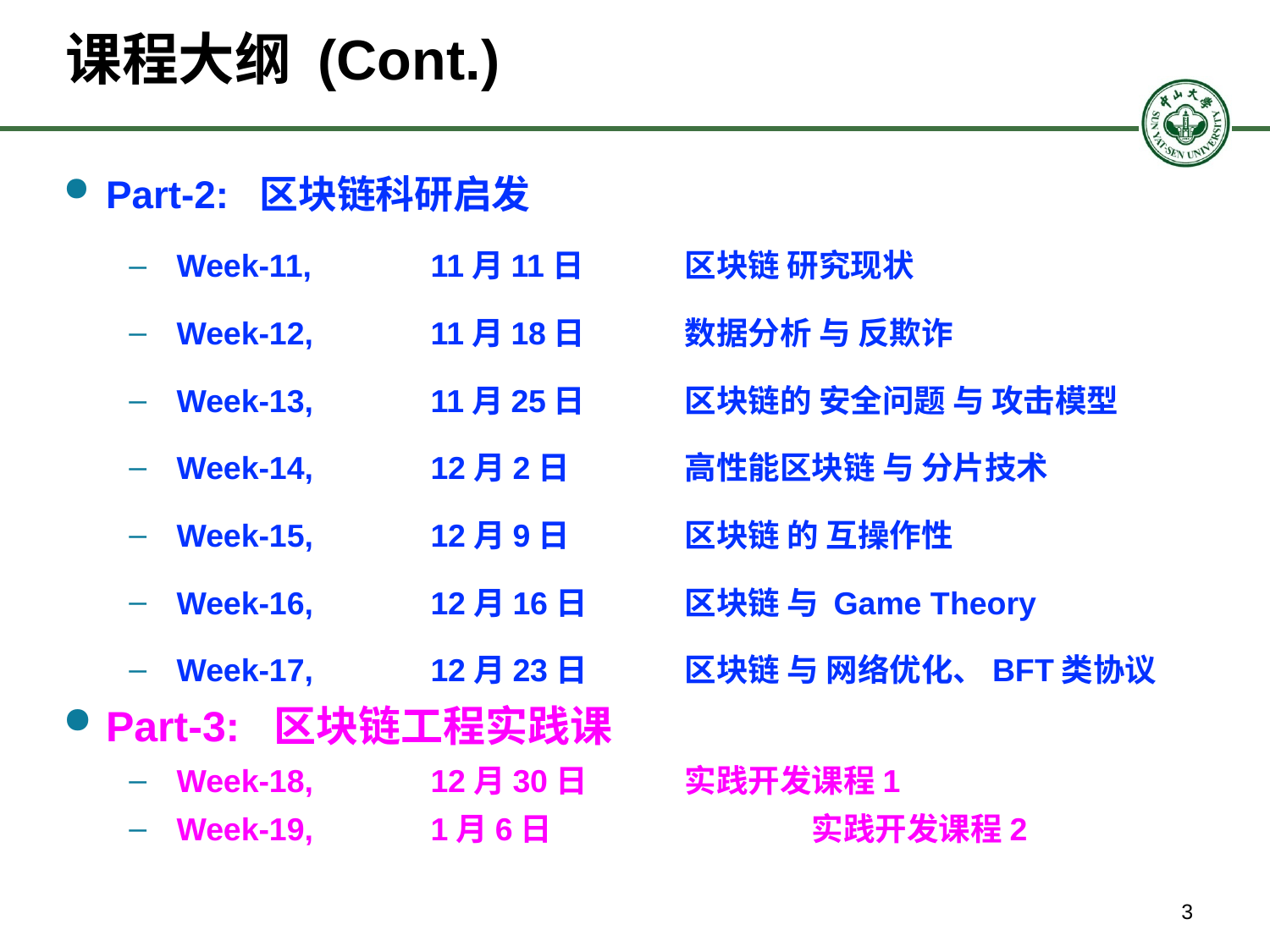

课程大纲 (Cont.)
Part-2:  区块链科研启发
Week-11, 	11月11日 	区块链 研究现状
Week-12, 	11月18日 	数据分析 与 反欺诈
Week-13, 	11月25日 	区块链的 安全问题 与 攻击模型
Week-14, 	12月2日 	高性能区块链 与 分片技术
Week-15, 	12月9日 	区块链 的 互操作性
Week-16, 	12月16日 	区块链 与 Game Theory
Week-17,	12月23日 	区块链 与 网络优化、BFT类协议
Part-3:  区块链工程实践课
Week-18,	12月30日 	实践开发课程1
Week-19,	1月6日 		实践开发课程2